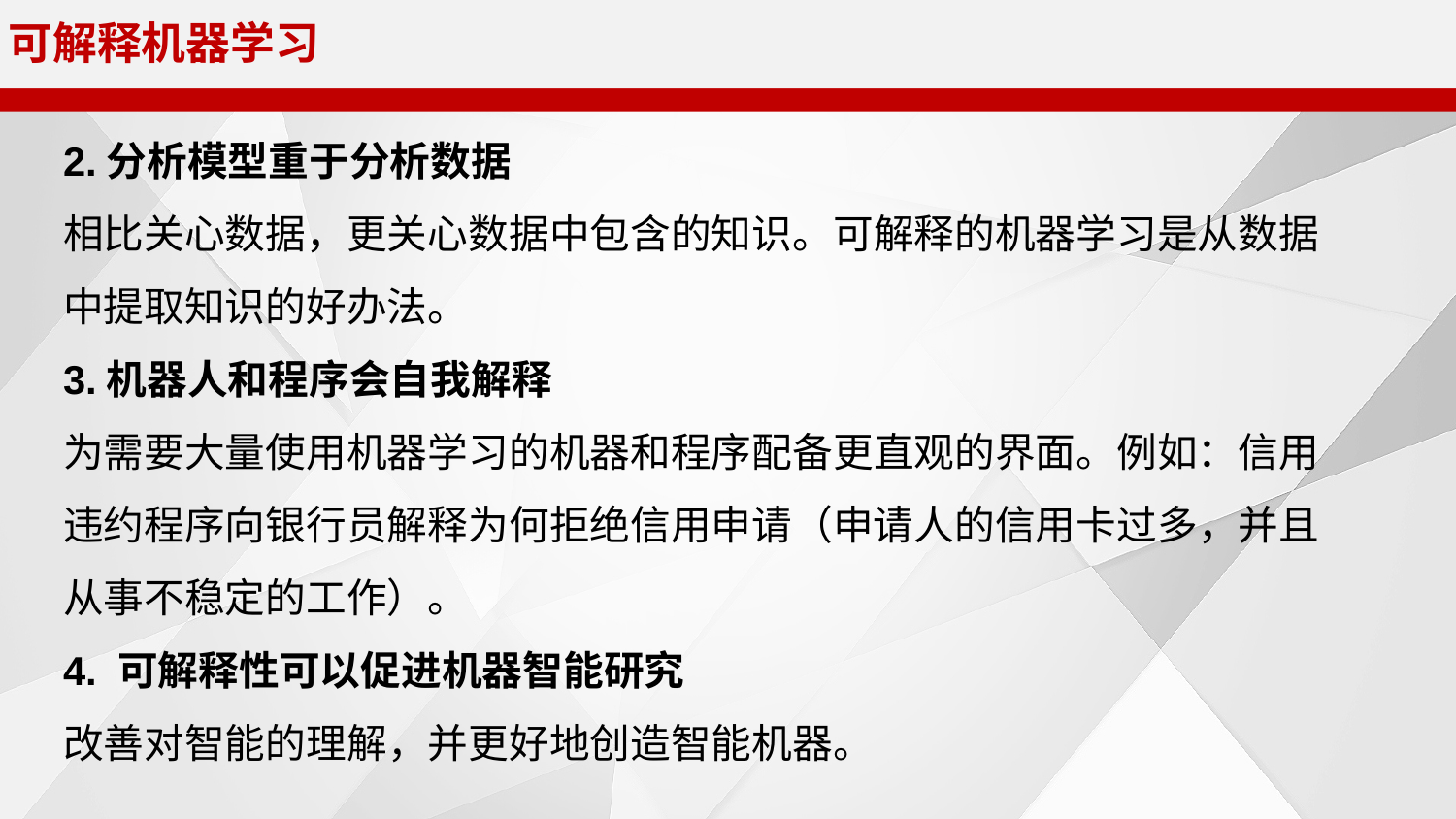

2.分析模型重于分析数据
相比关心数据，更关心数据中包含的知识。可解释的机器学习是从数据中提取知识的好办法。
3.机器人和程序会自我解释
为需要大量使用机器学习的机器和程序配备更直观的界面。例如：信用违约程序向银行员解释为何拒绝信用申请（申请人的信用卡过多，并且从事不稳定的工作）。
4. 可解释性可以促进机器智能研究
改善对智能的理解，并更好地创造智能机器。